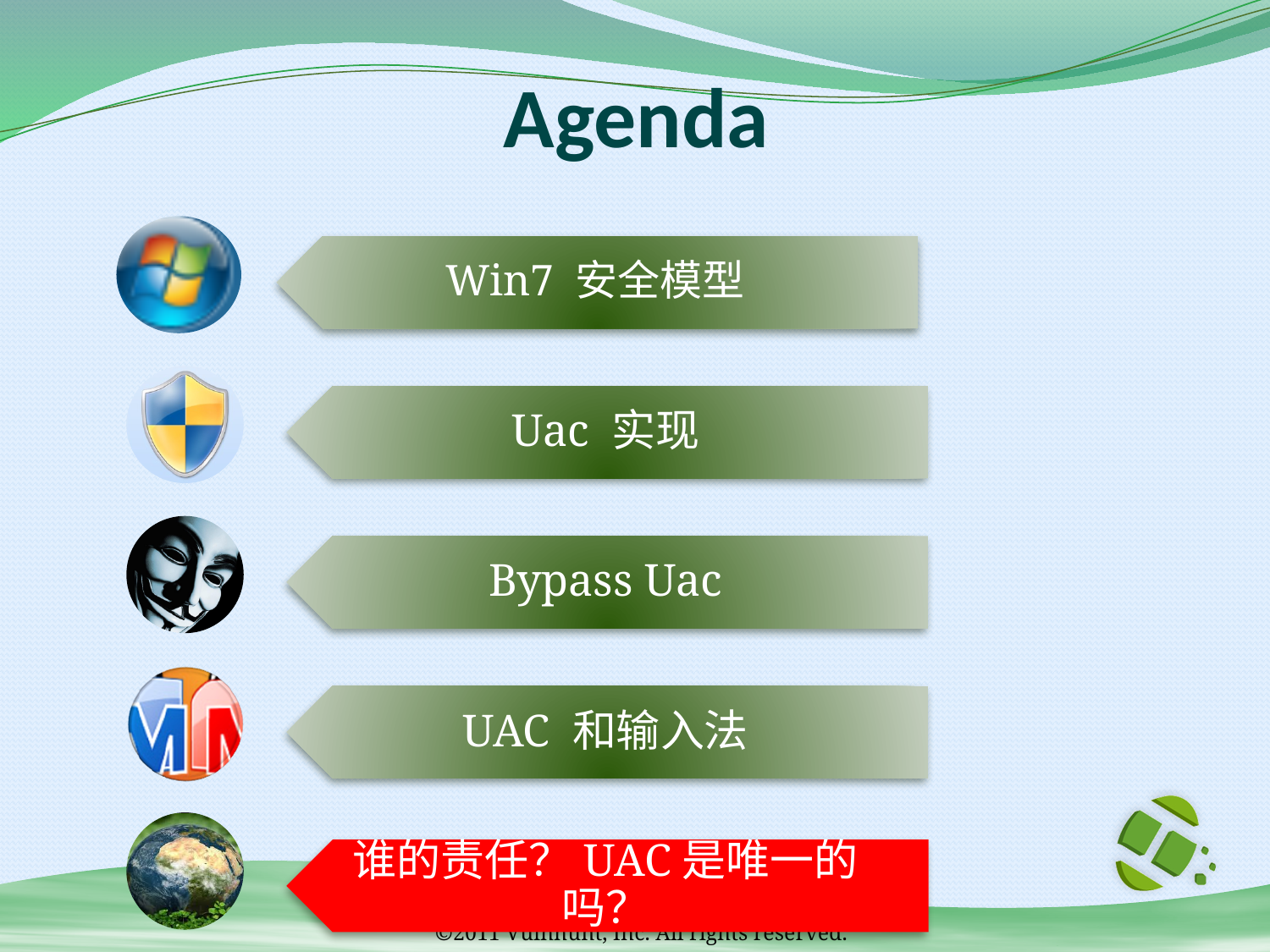

# Agenda
Win7 安全模型
Uac 实现
Bypass Uac
UAC 和输入法
谁的责任？UAC是唯一的吗？